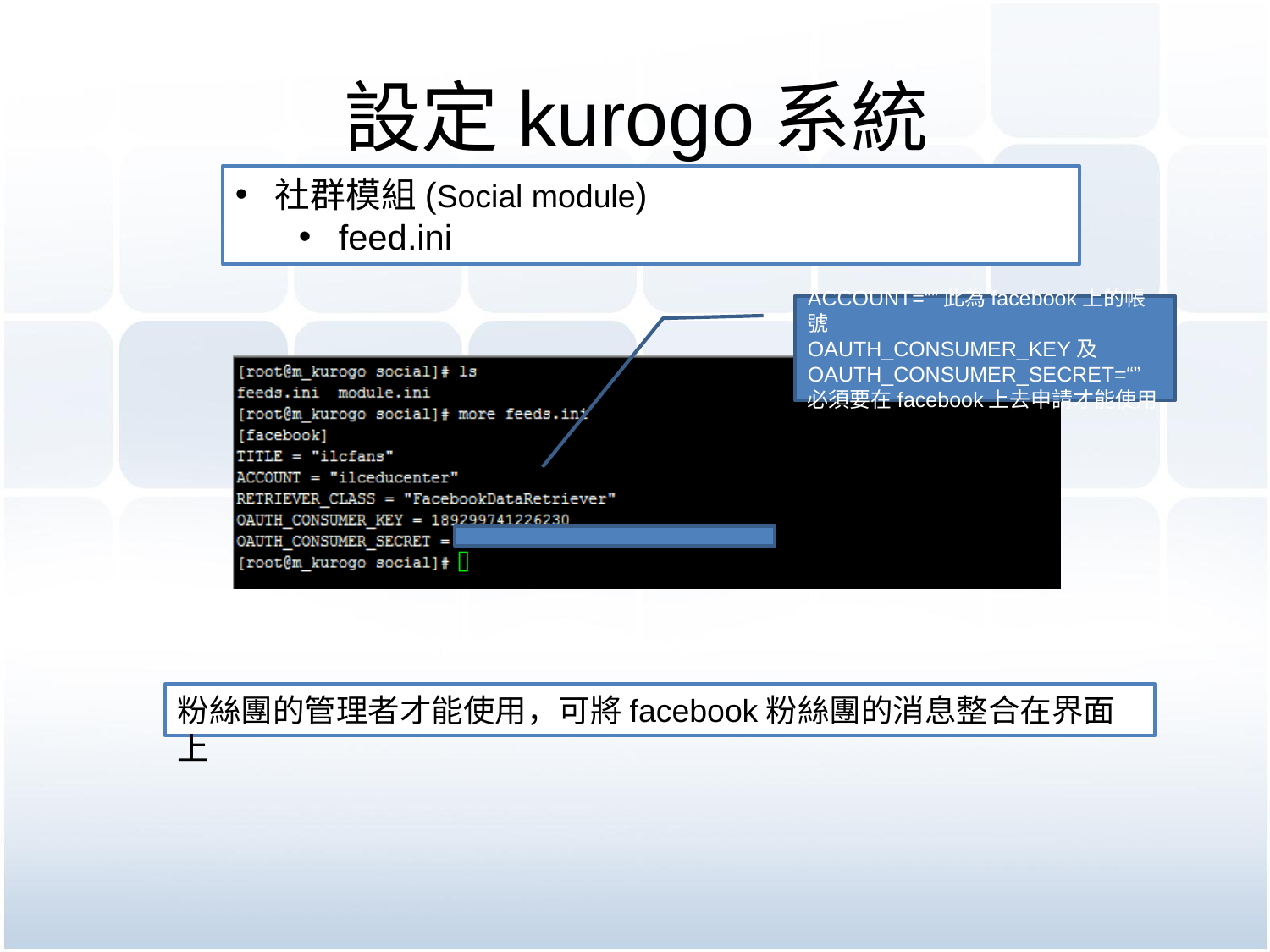

# 設定kurogo系統
社群模組(Social module)
feed.ini
ACCOUNT=“”此為facebook上的帳號
OAUTH_CONSUMER_KEY及OAUTH_CONSUMER_SECRET=“”必須要在facebook上去申請才能使用

粉絲團的管理者才能使用，可將facebook粉絲團的消息整合在界面上